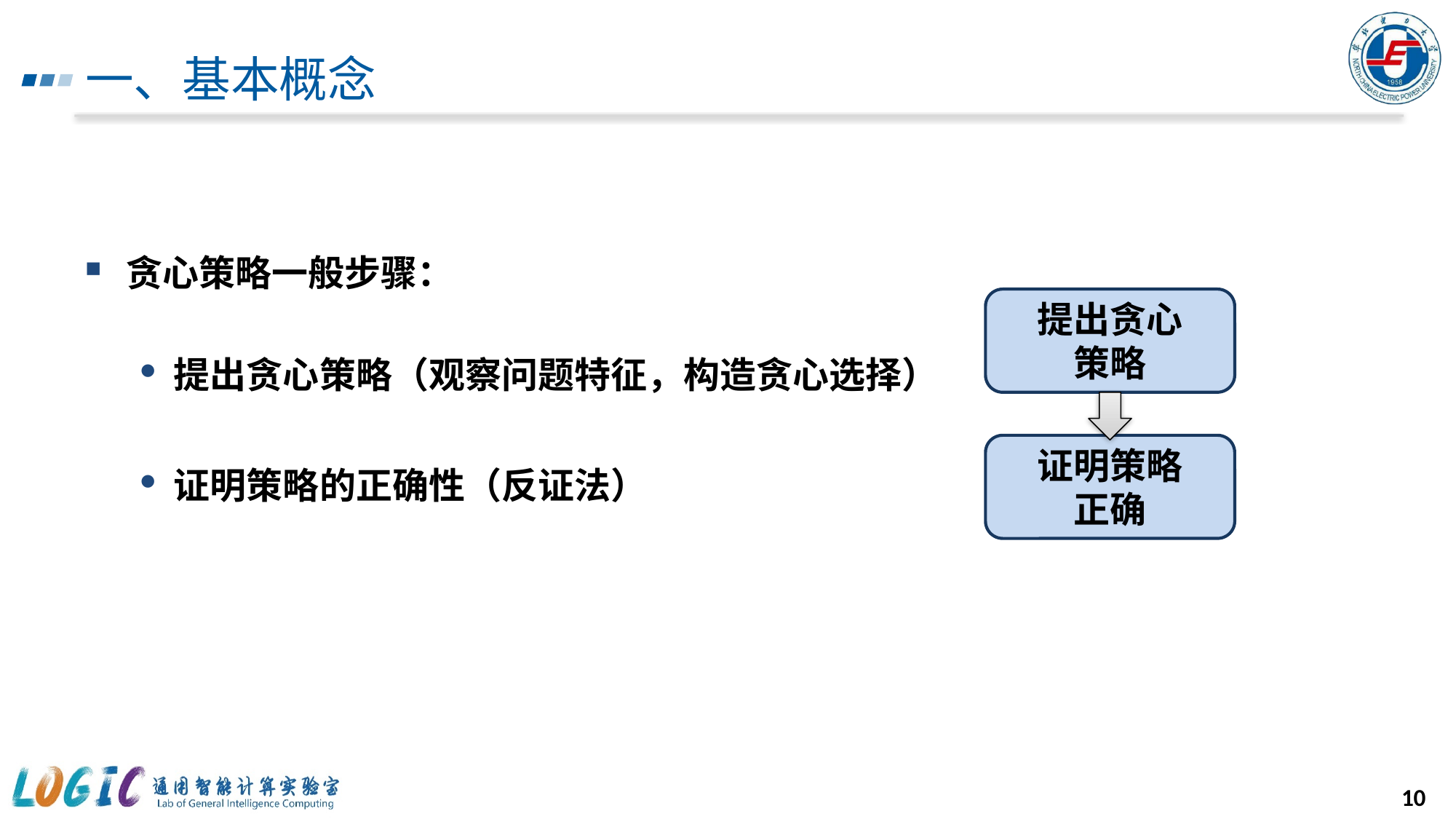

# 一、基本概念

贪心策略一般步骤：

提出贪心策略（观察问题特征，构造贪心选择）

证明策略的正确性（反证法）
提出贪心
策略

证明策略
正确
10